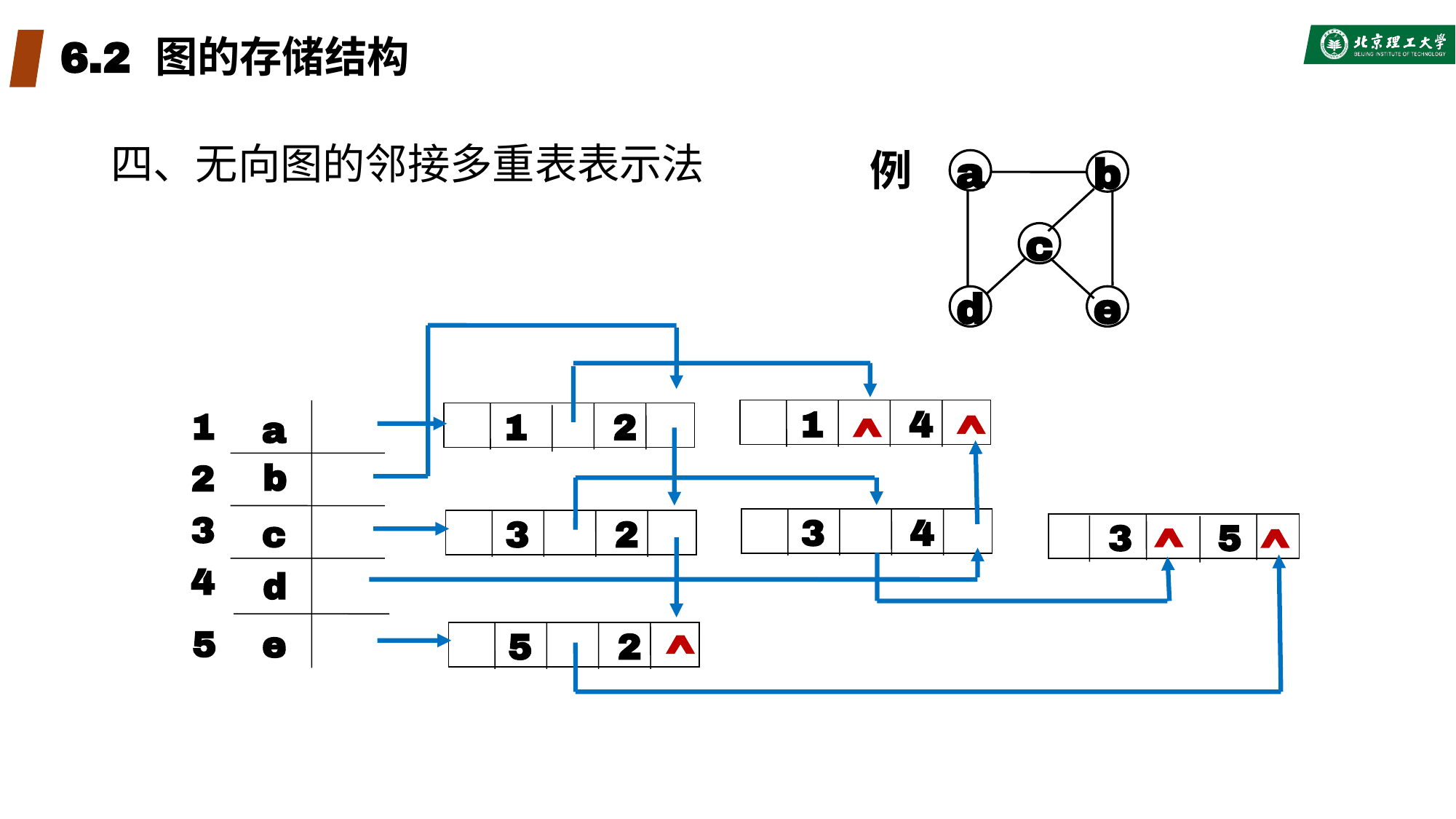

# 6.2 图的存储结构
例
a
b

c

d
e

四、无向图的邻接多重表表示法

^
1
    1       4

a

    1       2

b
2

3
c

    3       4

    3       2

    3       5

4
d

5
e
    5       2

^

^
^

^